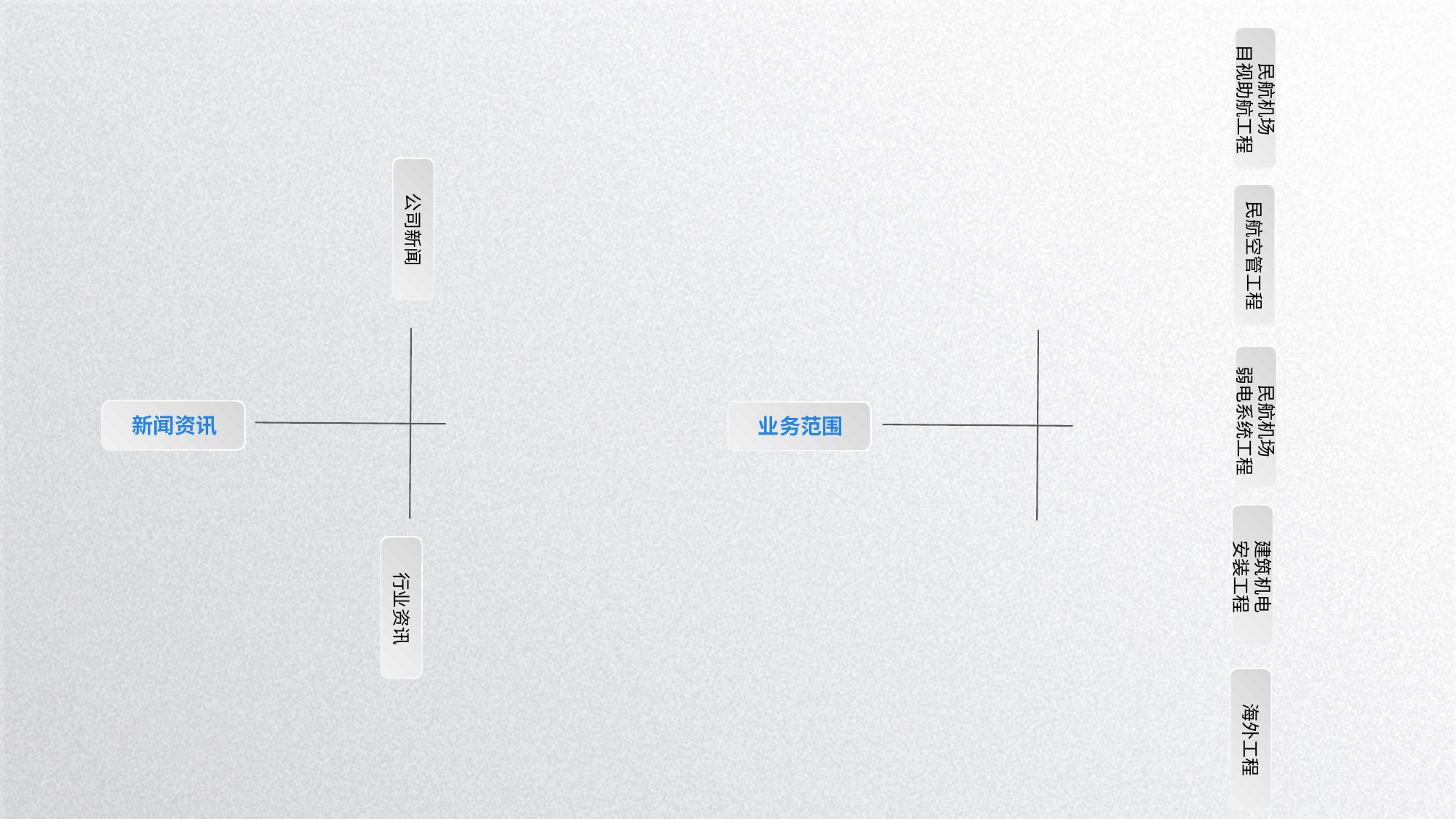

民航机场
目视助航工程

公司新闻

民航空管工程

民航机场
弱电系统工程

新闻资讯

业务范围
建筑机电
安装工程

行业资讯

海外工程